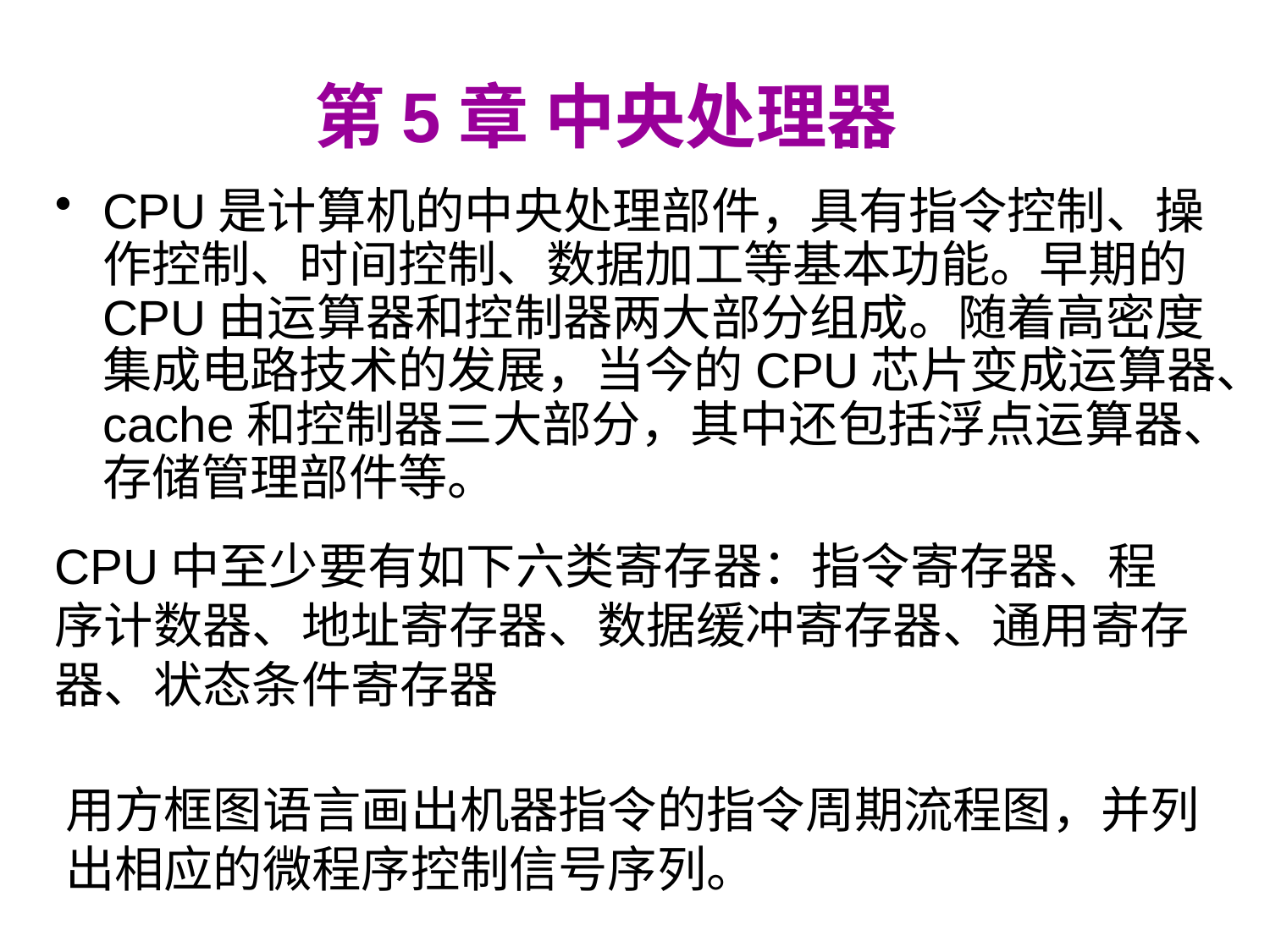

第5章 中央处理器
CPU是计算机的中央处理部件，具有指令控制、操作控制、时间控制、数据加工等基本功能。早期的CPU由运算器和控制器两大部分组成。随着高密度集成电路技术的发展，当今的CPU芯片变成运算器、cache和控制器三大部分，其中还包括浮点运算器、存储管理部件等。
CPU中至少要有如下六类寄存器：指令寄存器、程序计数器、地址寄存器、数据缓冲寄存器、通用寄存器、状态条件寄存器
用方框图语言画出机器指令的指令周期流程图，并列出相应的微程序控制信号序列。